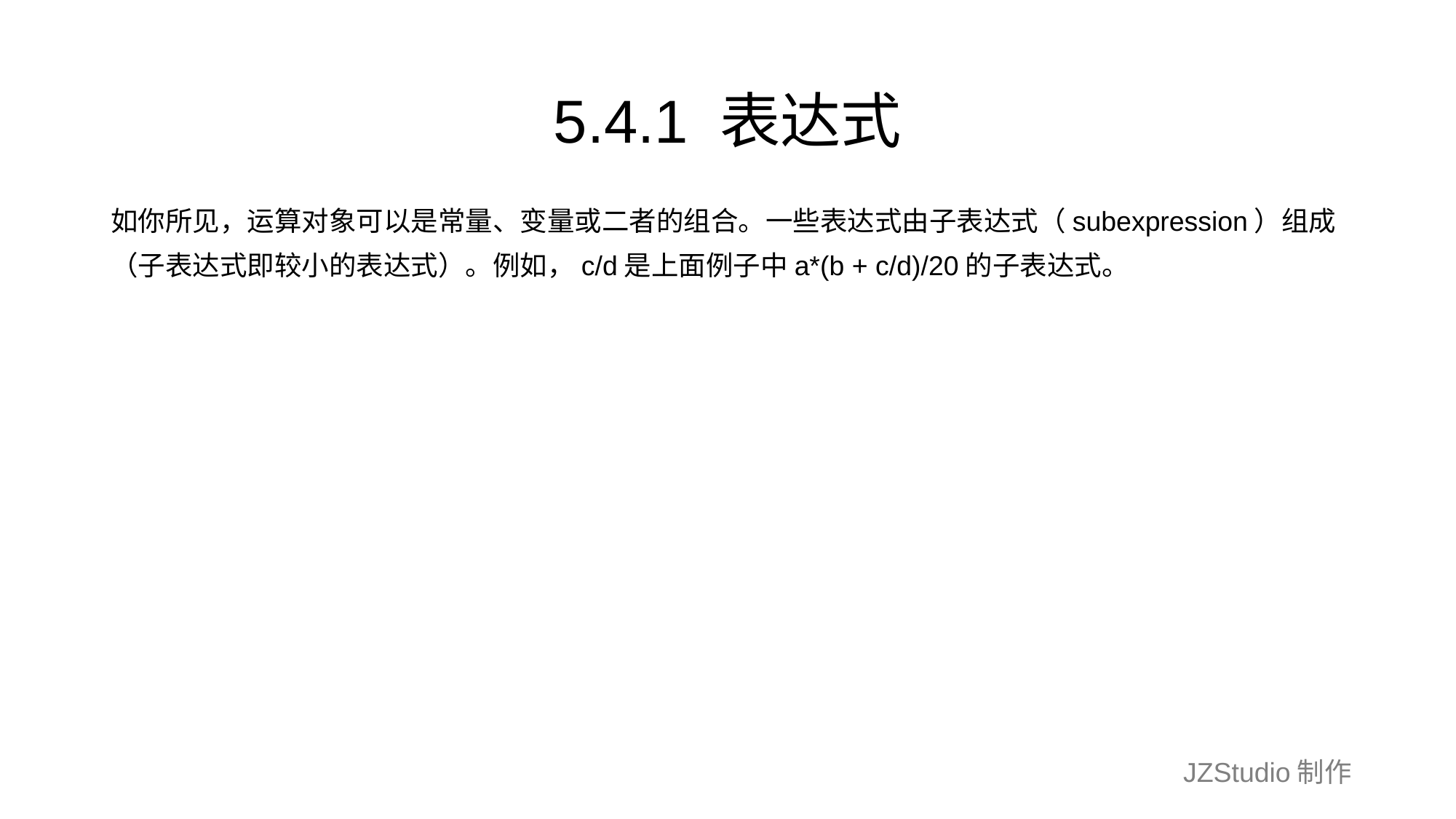

# 5.4.1 表达式
如你所见，运算对象可以是常量、变量或二者的组合。一些表达式由子表达式（subexpression）组成
（子表达式即较小的表达式）。例如，c/d是上面例子中a*(b + c/d)/20的子表达式。